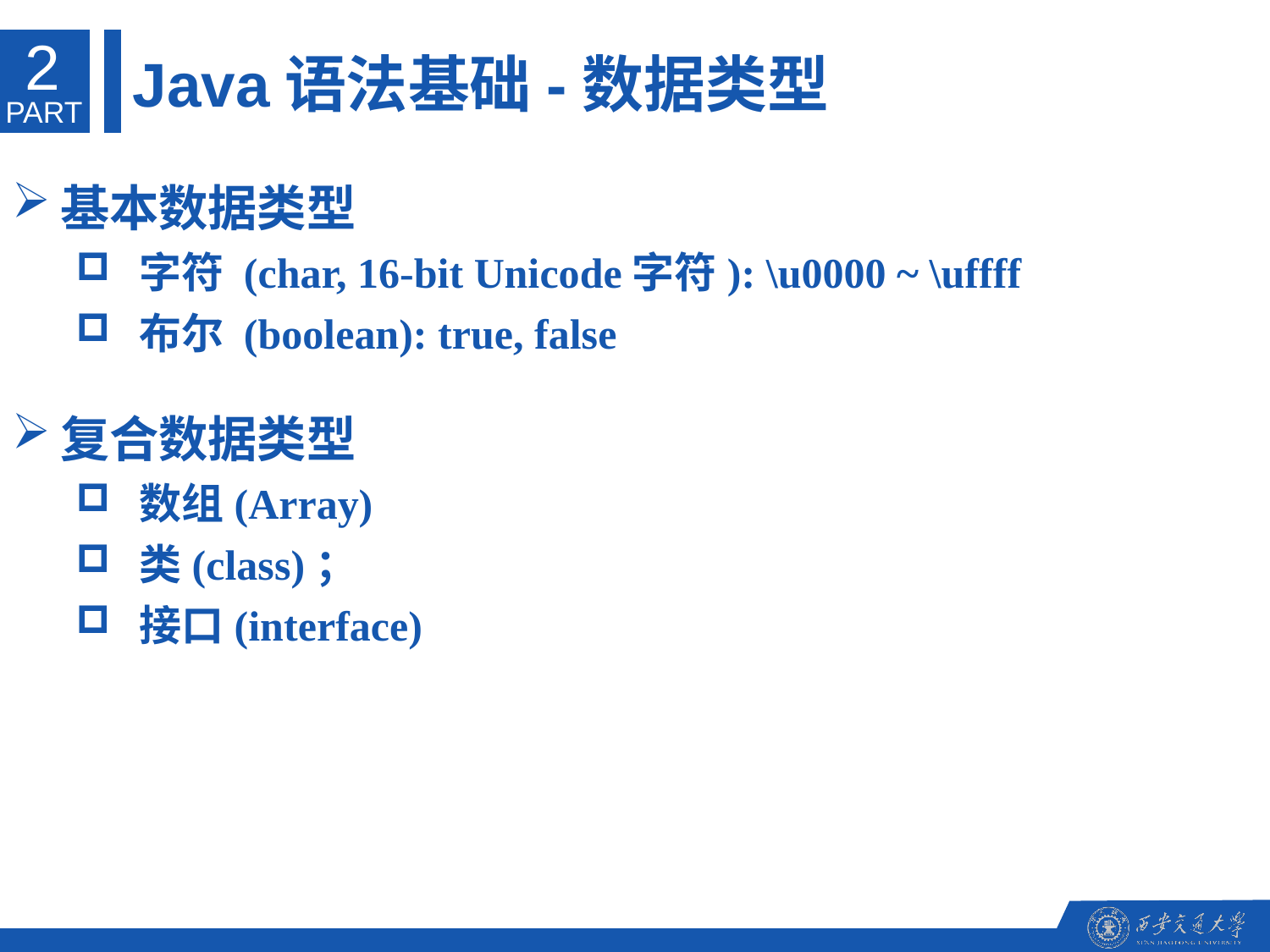

2
Java语法基础-数据类型
PART
基本数据类型
字符 (char, 16-bit Unicode字符): \u0000 ~ \uffff
布尔 (boolean): true, false
复合数据类型
数组(Array)
类(class)；
接口(interface)